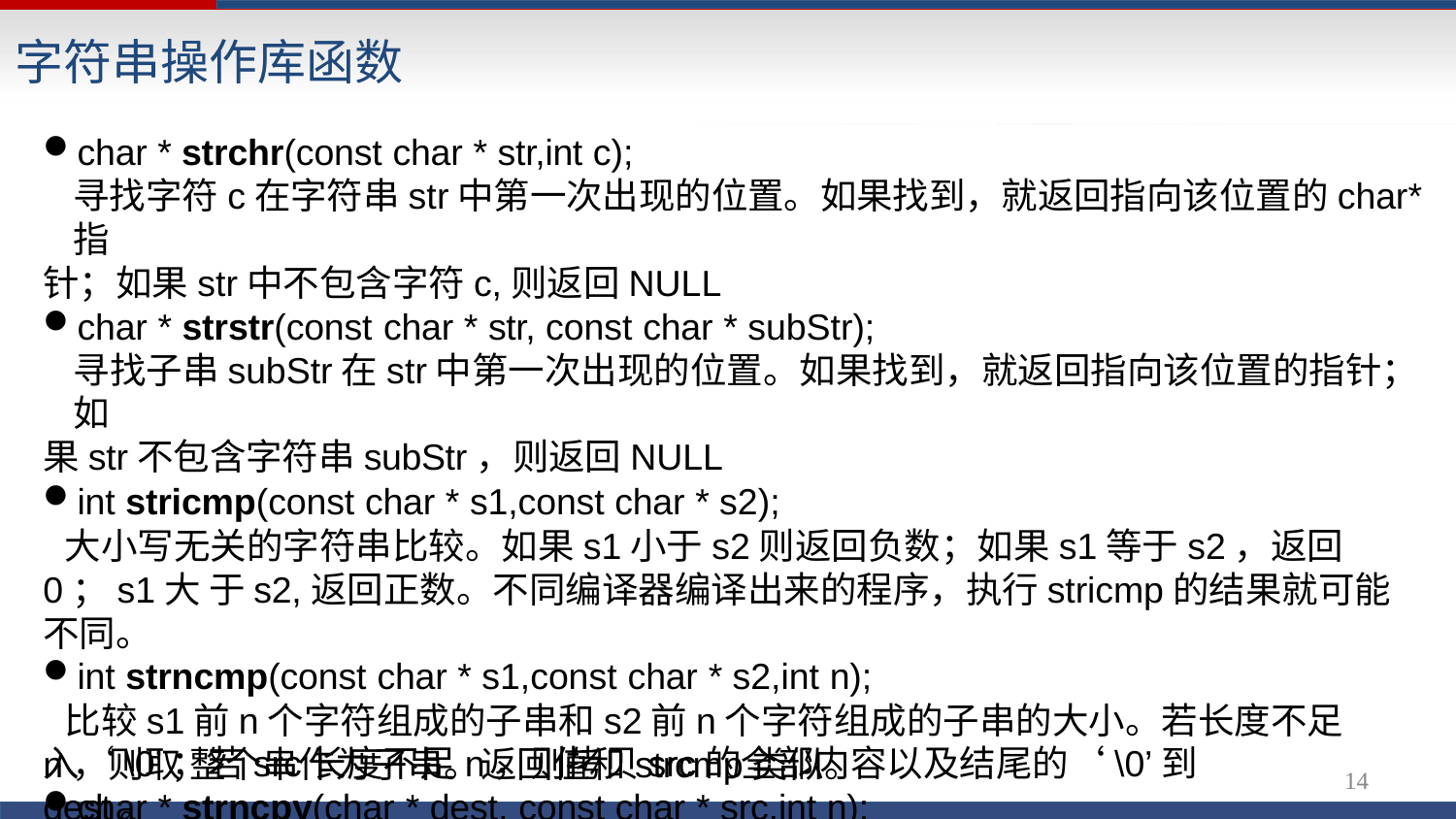

# 字符串操作库函数
char * strchr(const char * str,int c);
寻找字符c在字符串str中第一次出现的位置。如果找到，就返回指向该位置的char*指
针；如果str中不包含字符c,则返回NULL
char * strstr(const char * str, const char * subStr);
寻找子串subStr在str中第一次出现的位置。如果找到，就返回指向该位置的指针；如
果str不包含字符串subStr，则返回NULL
int stricmp(const char * s1,const char * s2);
大小写无关的字符串比较。如果s1小于s2则返回负数；如果s1等于s2，返回0；s1大 于s2,返回正数。不同编译器编译出来的程序，执行stricmp的结果就可能不同。
int strncmp(const char * s1,const char * s2,int n);
比较s1前n个字符组成的子串和s2前n个字符组成的子串的大小。若长度不足n，则取 整个串作为子串。返回值和strcmp类似。
char * strncpy(char * dest, const char * src,int n);
拷贝src的前n个字符到dest。如果src长度大于或等于n，该函数不会自动往dest中写
入‘\0’；若src长度不足n，则拷贝src的全部内容以及结尾的‘\0’到dest。
14